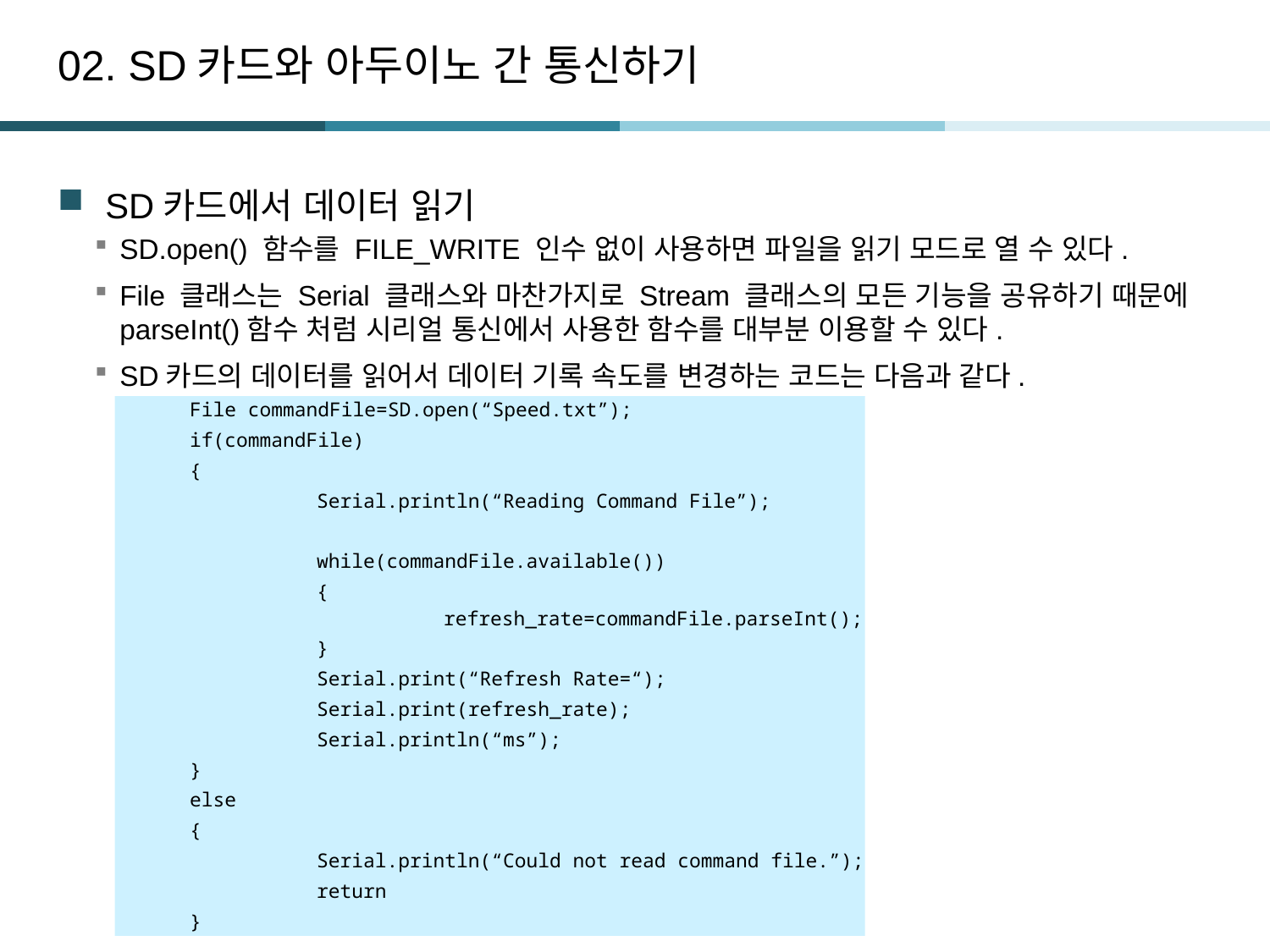

# 02. SD카드와 아두이노 간 통신하기
SD카드에서 데이터 읽기
SD.open() 함수를 FILE_WRITE 인수 없이 사용하면 파일을 읽기 모드로 열 수 있다.
File 클래스는 Serial 클래스와 마찬가지로 Stream 클래스의 모든 기능을 공유하기 때문에 parseInt()함수 처럼 시리얼 통신에서 사용한 함수를 대부분 이용할 수 있다.
SD카드의 데이터를 읽어서 데이터 기록 속도를 변경하는 코드는 다음과 같다.

File commandFile=SD.open(“Speed.txt”);
if(commandFile)
{
	Serial.println(“Reading Command File”);

	while(commandFile.available())
	{
		refresh_rate=commandFile.parseInt();
	}
	Serial.print(“Refresh Rate=“);
	Serial.print(refresh_rate);
	Serial.println(“ms”);
}
else
{
	Serial.println(“Could not read command file.”);
	return
}